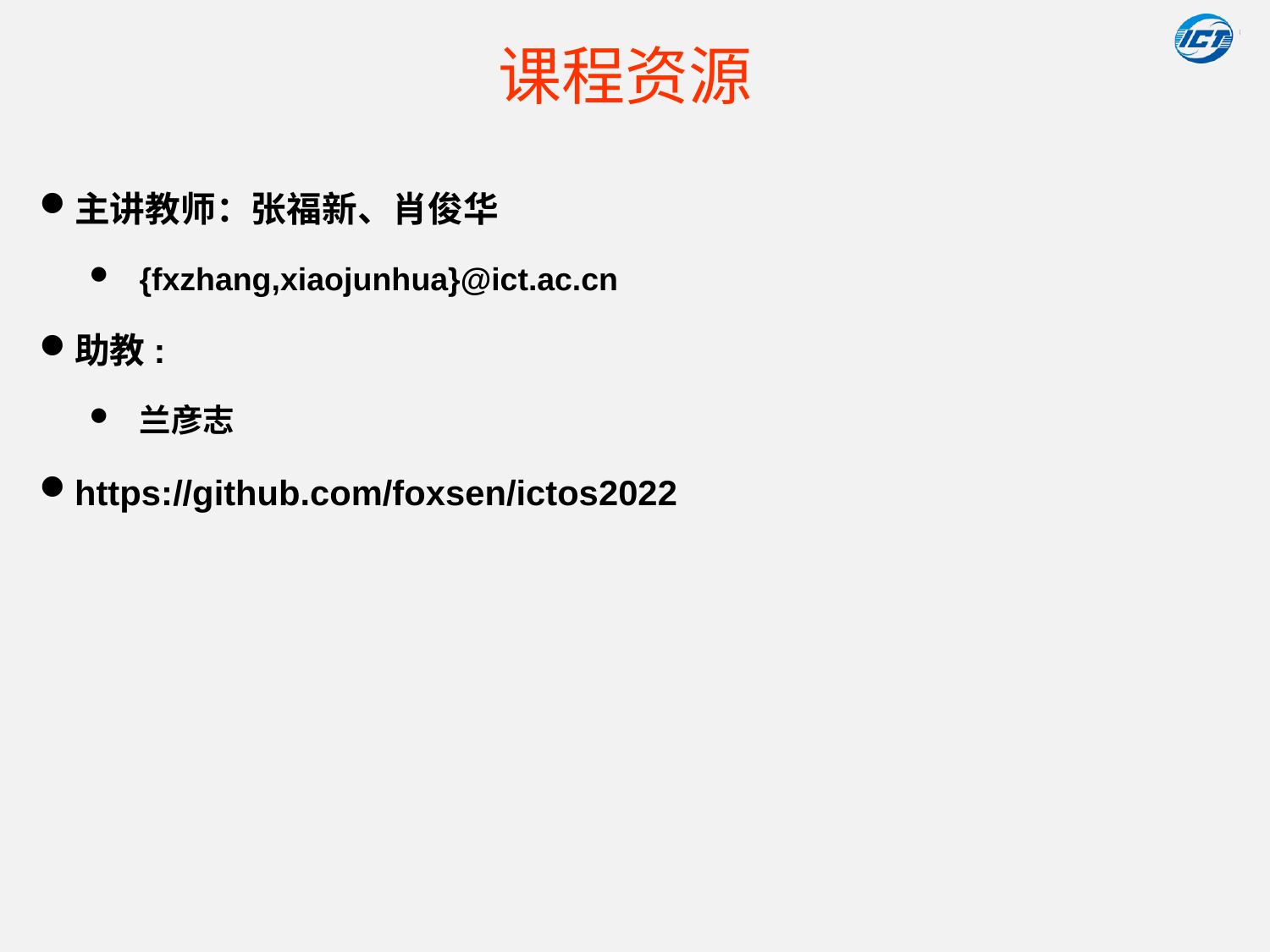

# 课程资源
主讲教师：张福新、肖俊华
{fxzhang,xiaojunhua}@ict.ac.cn
助教:
兰彦志
https://github.com/foxsen/ictos2022